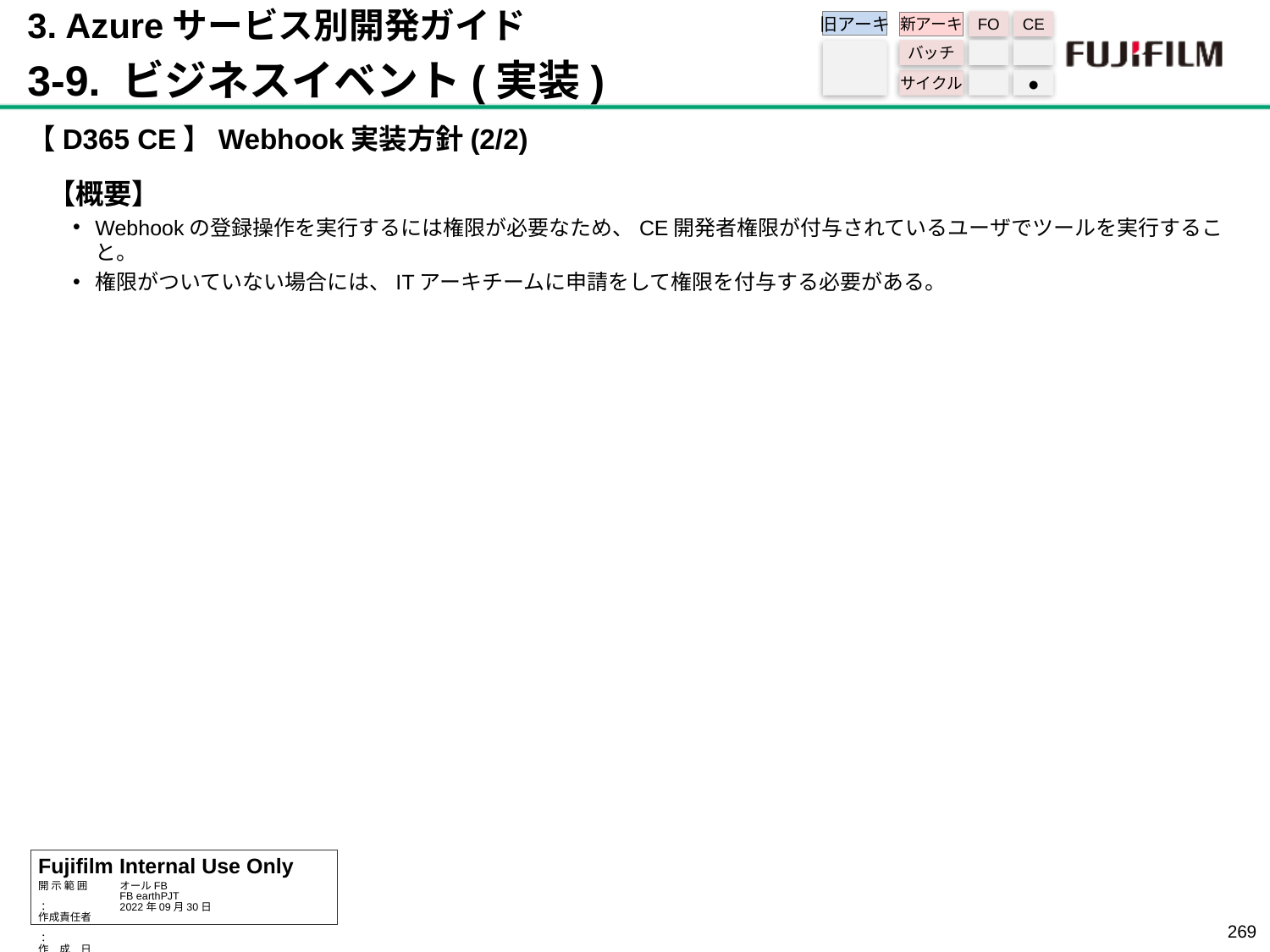

3. Azureサービス別開発ガイド
3-9. ビジネスイベント(実装)
旧アーキ
FO
CE
新アーキ
バッチ

サイクル

●

【D365 CE】Webhook実装方針(2/2)

【概要】
Webhookの登録操作を実行するには権限が必要なため、CE開発者権限が付与されているユーザでツールを実行すること。
権限がついていない場合には、ITアーキチームに申請をして権限を付与する必要がある。

269